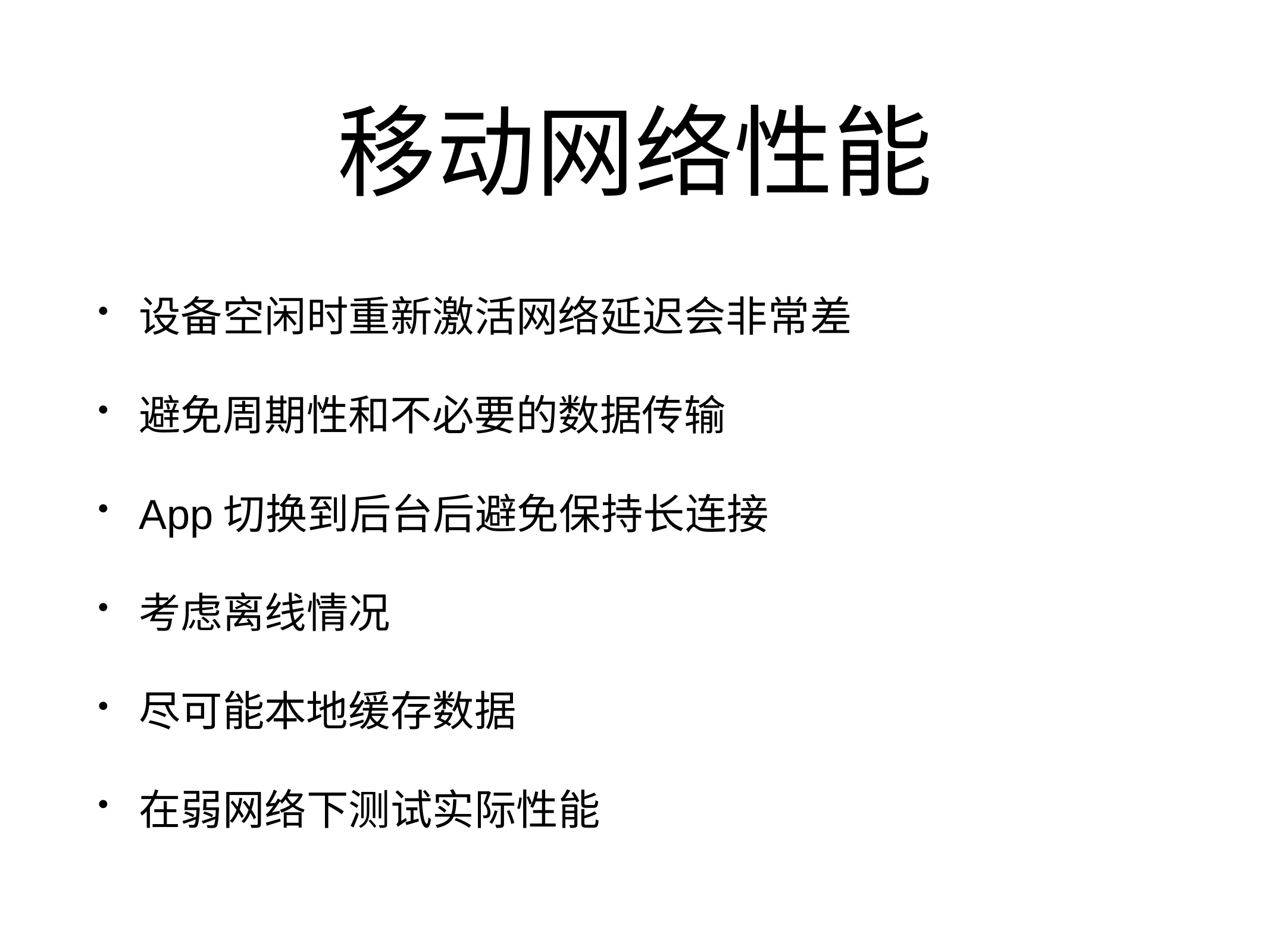

# 移动网络性能
设备空闲时重新激活网络延迟会非常差
避免周期性和不必要的数据传输
App切换到后台后避免保持长连接
考虑离线情况
尽可能本地缓存数据
在弱网络下测试实际性能